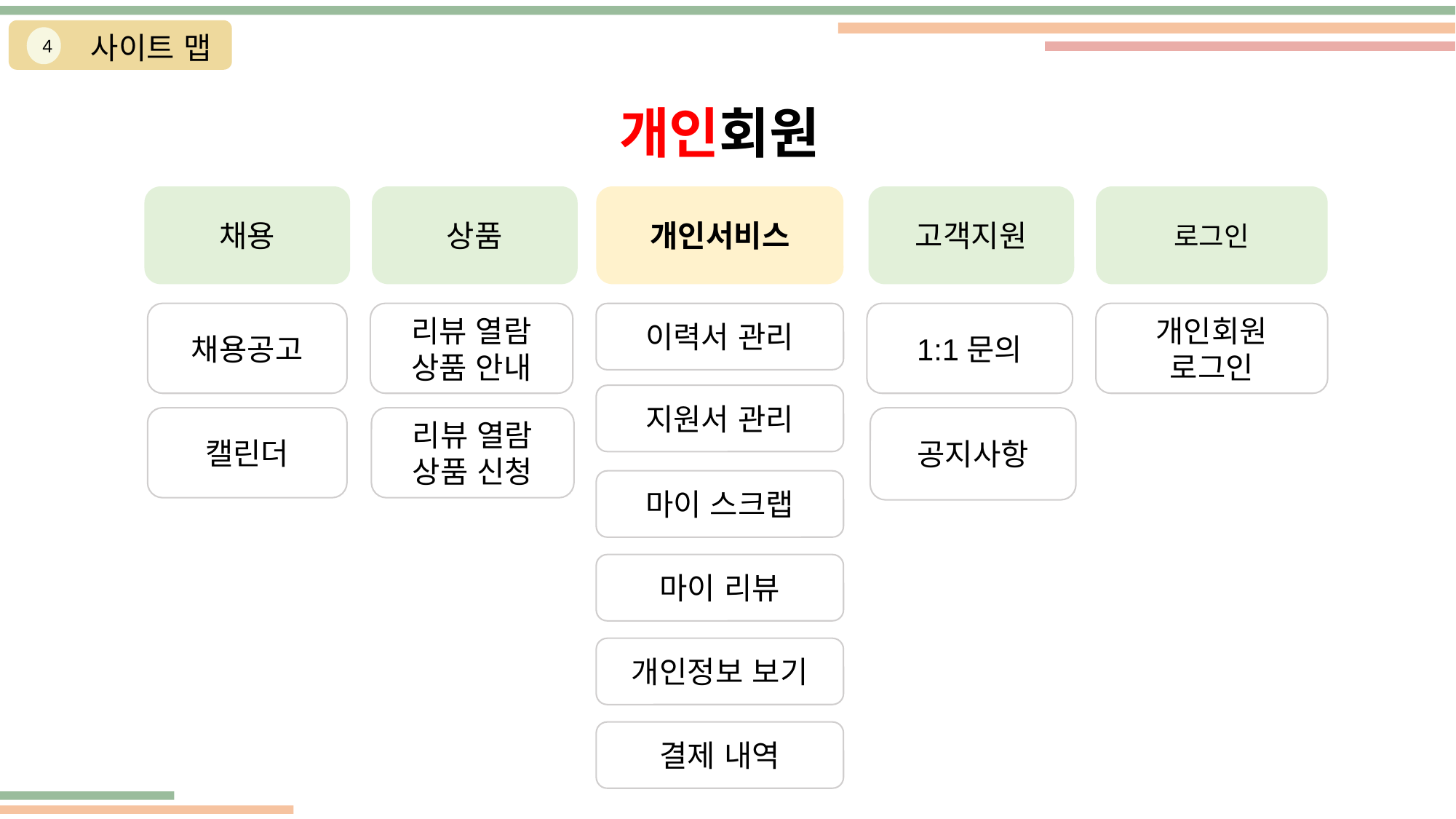

사이트 맵
4

개인회원
채용
상품
개인서비스
고객지원
로그인
채용공고
리뷰 열람
상품 안내
이력서 관리
개인회원
로그인
1:1문의
지원서 관리
캘린더
리뷰 열람
상품 신청
공지사항
마이 스크랩
마이 리뷰
개인정보 보기
결제 내역